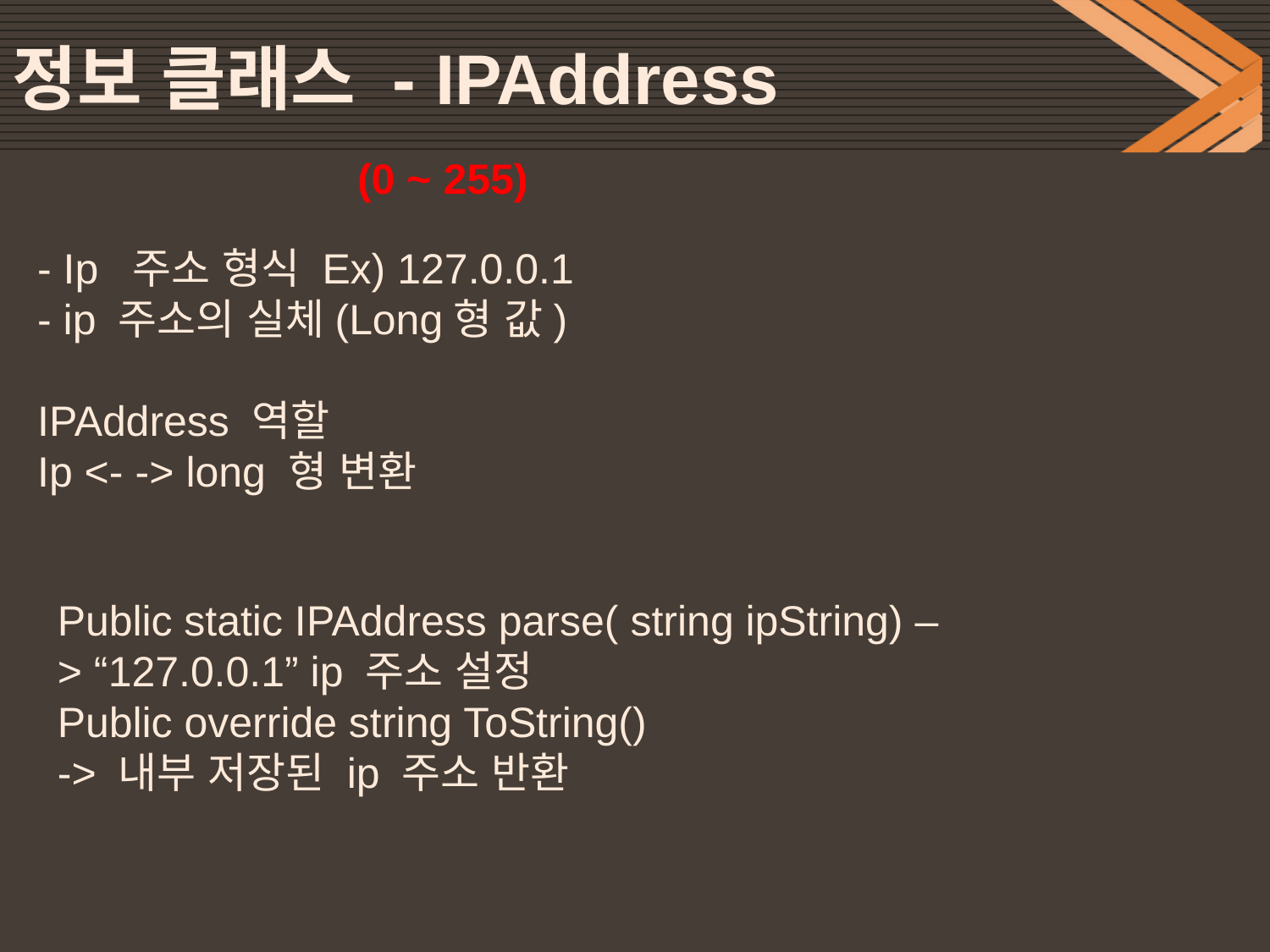

# 정보 클래스 - IPAddress
(0 ~ 255)
- Ip  주소 형식 Ex) 127.0.0.1
- ip 주소의 실체(Long형 값)

IPAddress 역할
Ip <- -> long 형 변환
Public static IPAddress parse( string ipString) –> “127.0.0.1” ip 주소 설정
Public override string ToString()
-> 내부 저장된 ip 주소 반환